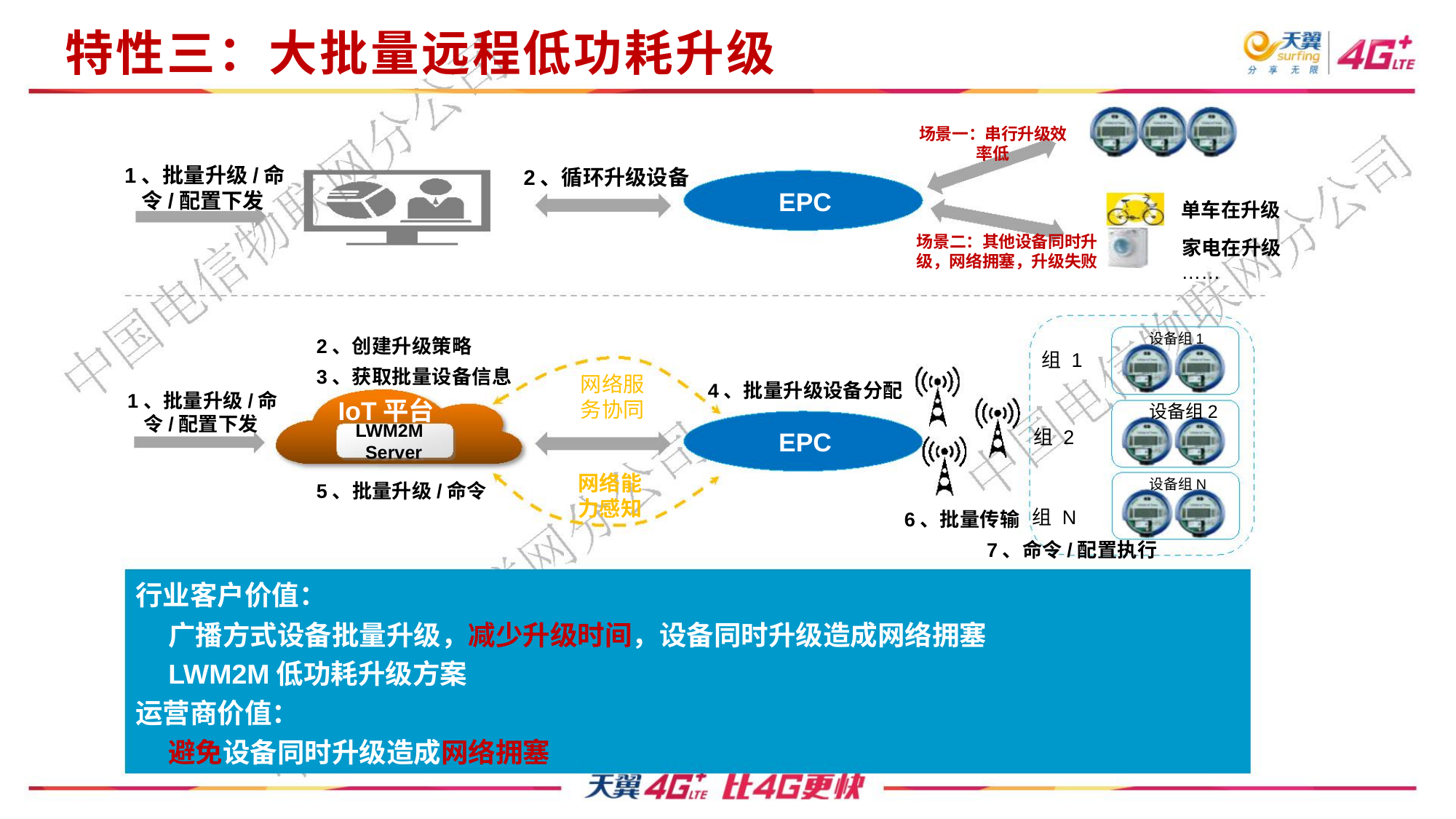

特性三：大批量远程低功耗升级
场景一：串行升级效
率低
1、批量升级/命
令/配置下发
2、循环升级设备
EPC
单车在升级
场景二：其他设备同时升
级，网络拥塞，升级失败
家电在升级
……
设备组1
2、创建升级策略
3、获取批量设备信息
组 1
组 2
网络服
务协同
4、批量升级设备分配
1、批量升级/命
令/配置下发
IoT平台
设备组2
LWM2M
EPC
Server
网络能
力感知
设备组N
5、批量升级/命令
组 N
6、批量传输
7、命令/配置执行
行业客户价值：
广播方式设备批量升级，减少升级时间，设备同时升级造成网络拥塞
LWM2M低功耗升级方案
运营商价值：
避免设备同时升级造成网络拥塞